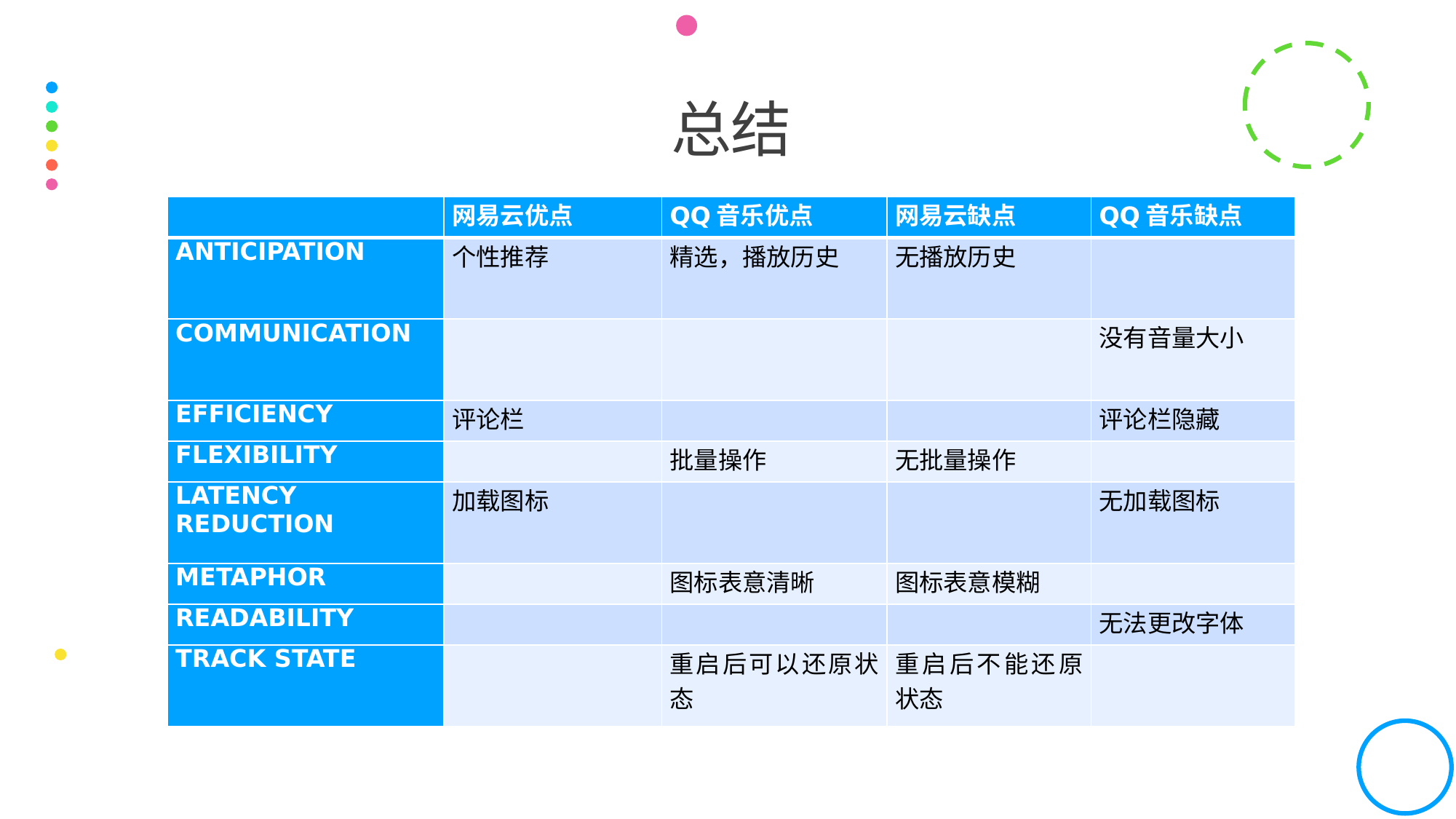

# 总结
|  | 网易云优点 | QQ音乐优点 | 网易云缺点 | QQ音乐缺点 |
| --- | --- | --- | --- | --- |
| Anticipation | 个性推荐 | 精选，播放历史 | 无播放历史 |  |
| Communication |  |  |  | 没有音量大小 |
| Efficiency | 评论栏 |  |  | 评论栏隐藏 |
| Flexibility |  | 批量操作 | 无批量操作 |  |
| Latency Reduction | 加载图标 |  |  | 无加载图标 |
| Metaphor |  | 图标表意清晰 | 图标表意模糊 |  |
| Readability |  |  |  | 无法更改字体 |
| Track State |  | 重启后可以还原状态 | 重启后不能还原状态 |  |